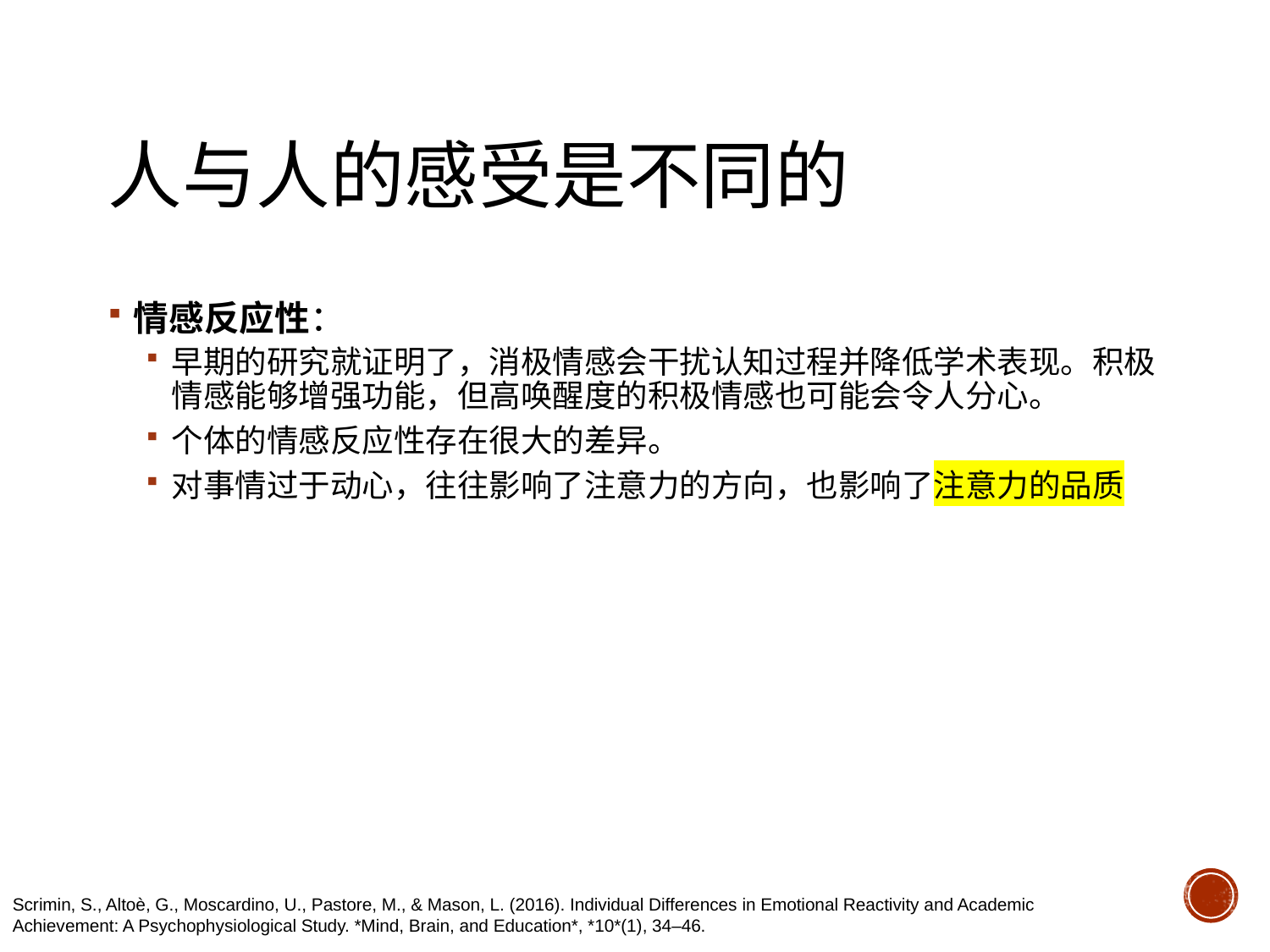

# 人与人的感受是不同的
情感反应性：
早期的研究就证明了，消极情感会干扰认知过程并降低学术表现。积极情感能够增强功能，但高唤醒度的积极情感也可能会令人分心。
个体的情感反应性存在很大的差异。
对事情过于动心，往往影响了注意力的方向，也影响了注意力的品质
Scrimin, S., Altoè, G., Moscardino, U., Pastore, M., & Mason, L. (2016). Individual Differences in Emotional Reactivity and Academic Achievement: A Psychophysiological Study. *Mind, Brain, and Education*, *10*(1), 34–46.